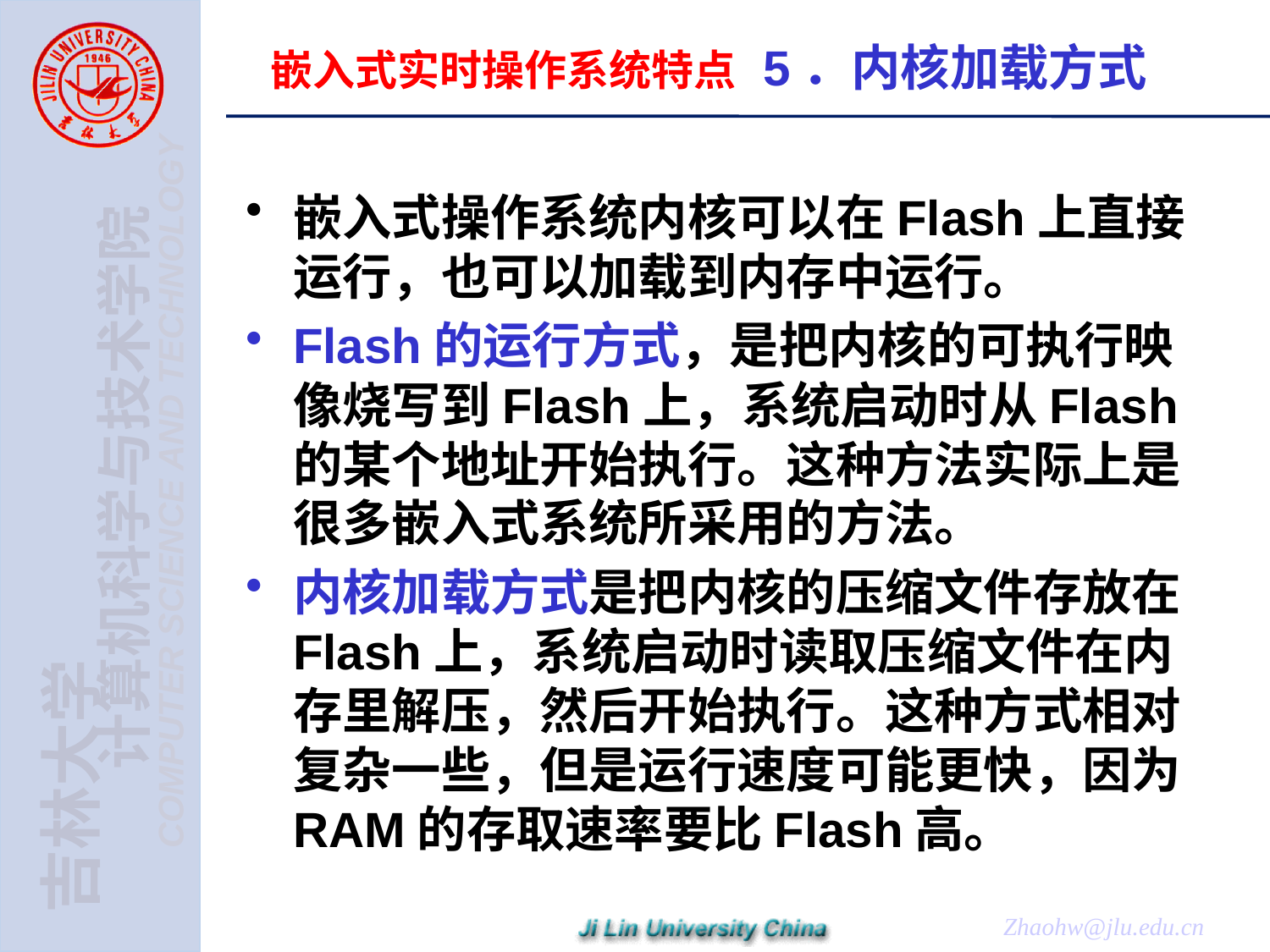

# 嵌入式实时操作系统特点 5．内核加载方式
嵌入式操作系统内核可以在Flash上直接运行，也可以加载到内存中运行。
Flash的运行方式，是把内核的可执行映像烧写到Flash上，系统启动时从Flash的某个地址开始执行。这种方法实际上是很多嵌入式系统所采用的方法。
内核加载方式是把内核的压缩文件存放在Flash上，系统启动时读取压缩文件在内存里解压，然后开始执行。这种方式相对复杂一些，但是运行速度可能更快，因为RAM的存取速率要比Flash高。